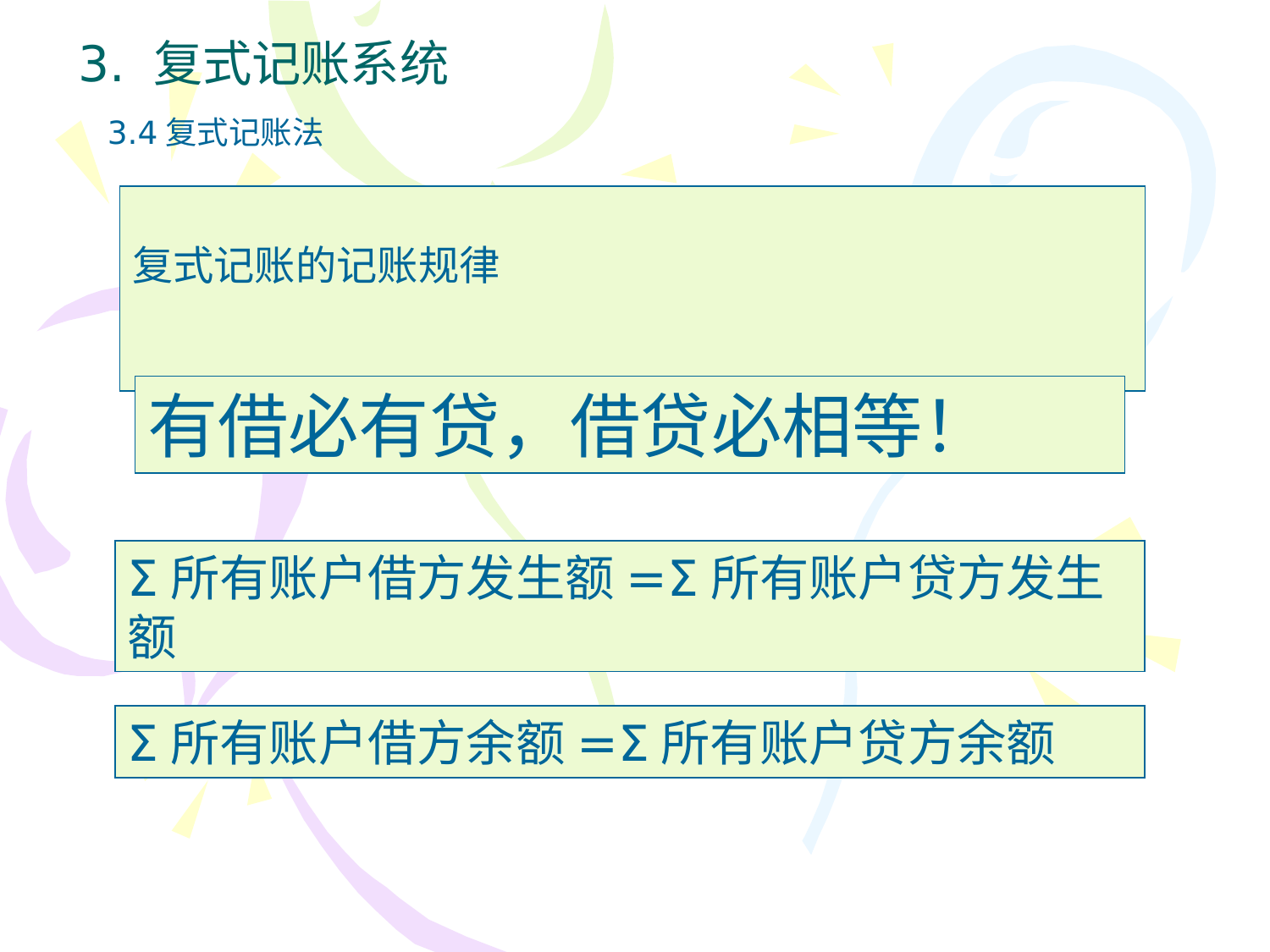

3. 复式记账系统
3.4复式记账法
复式记账的记账规律

有借必有贷，借贷必相等！
Σ所有账户借方发生额=Σ所有账户贷方发生额
Σ所有账户借方余额=Σ所有账户贷方余额
43